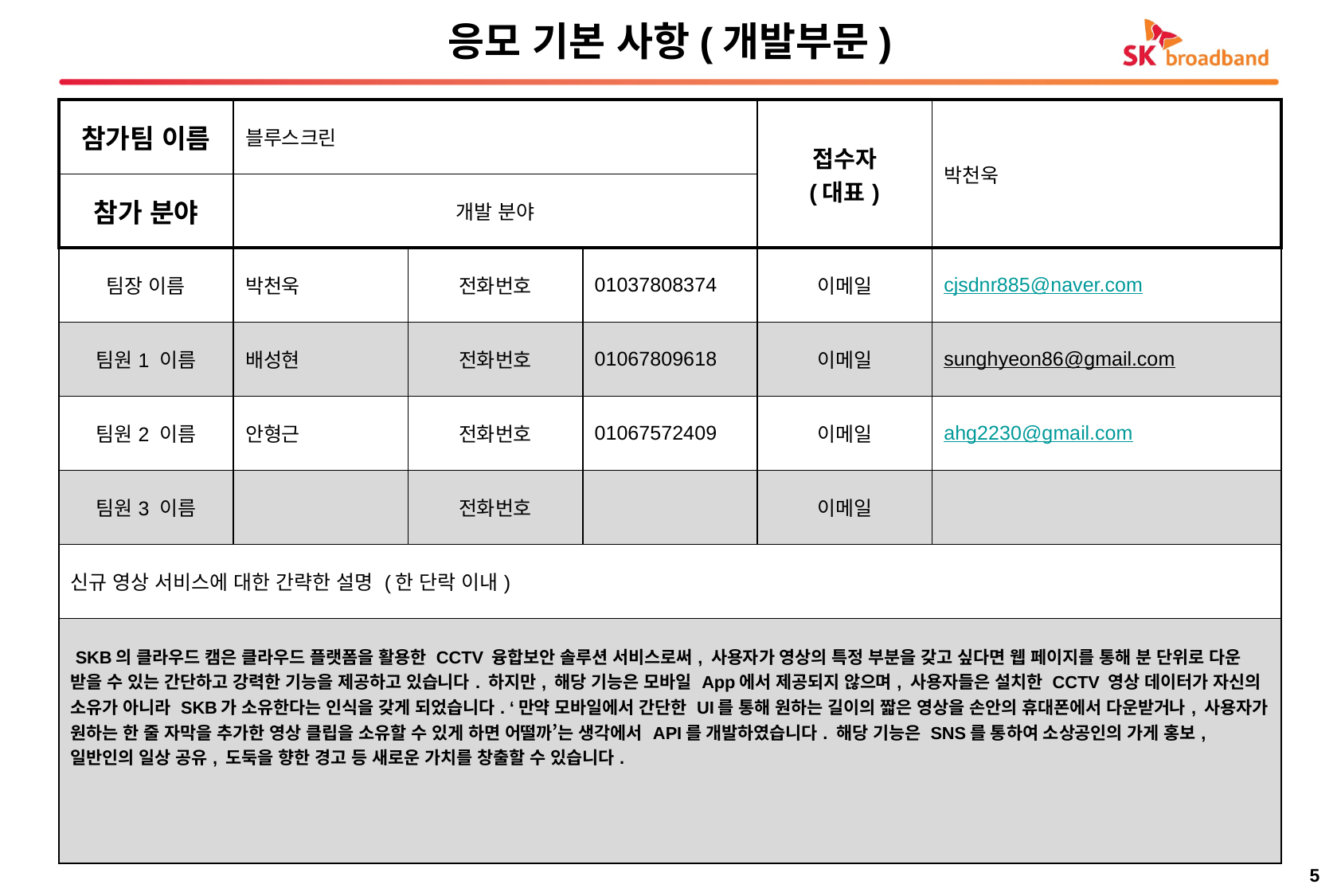

응모 기본 사항(개발부문)
| 참가팀 이름 | 블루스크린 |  |  | 접수자 (대표) | 박천욱 |
| --- | --- | --- | --- | --- | --- |
| 참가 분야 | 개발 분야 |  |  |  |  |
| 팀장 이름 | 박천욱 | 전화번호 | 01037808374 | 이메일 | cjsdnr885@naver.com |
| 팀원1 이름 | 배성현 | 전화번호 | 01067809618 | 이메일 | sunghyeon86@gmail.com |
| 팀원2 이름 | 안형근 | 전화번호 | 01067572409 | 이메일 | ahg2230@gmail.com |
| 팀원3 이름 |  | 전화번호 |  | 이메일 |  |
| 신규 영상 서비스에 대한 간략한 설명 (한 단락 이내) |  |  |  |  |  |
| SKB의 클라우드 캠은 클라우드 플랫폼을 활용한 CCTV 융합보안 솔루션 서비스로써, 사용자가 영상의 특정 부분을 갖고 싶다면 웹 페이지를 통해 분 단위로 다운 받을 수 있는 간단하고 강력한 기능을 제공하고 있습니다. 하지만, 해당 기능은 모바일 App에서 제공되지 않으며, 사용자들은 설치한 CCTV 영상 데이터가 자신의 소유가 아니라 SKB가 소유한다는 인식을 갖게 되었습니다. ‘만약 모바일에서 간단한 UI를 통해 원하는 길이의 짧은 영상을 손안의 휴대폰에서 다운받거나, 사용자가 원하는 한 줄 자막을 추가한 영상 클립을 소유할 수 있게 하면 어떨까’는 생각에서 API를 개발하였습니다. 해당 기능은 SNS를 통하여 소상공인의 가게 홍보, 일반인의 일상 공유, 도둑을 향한 경고 등 새로운 가치를 창출할 수 있습니다. |  |  |  |  |  |